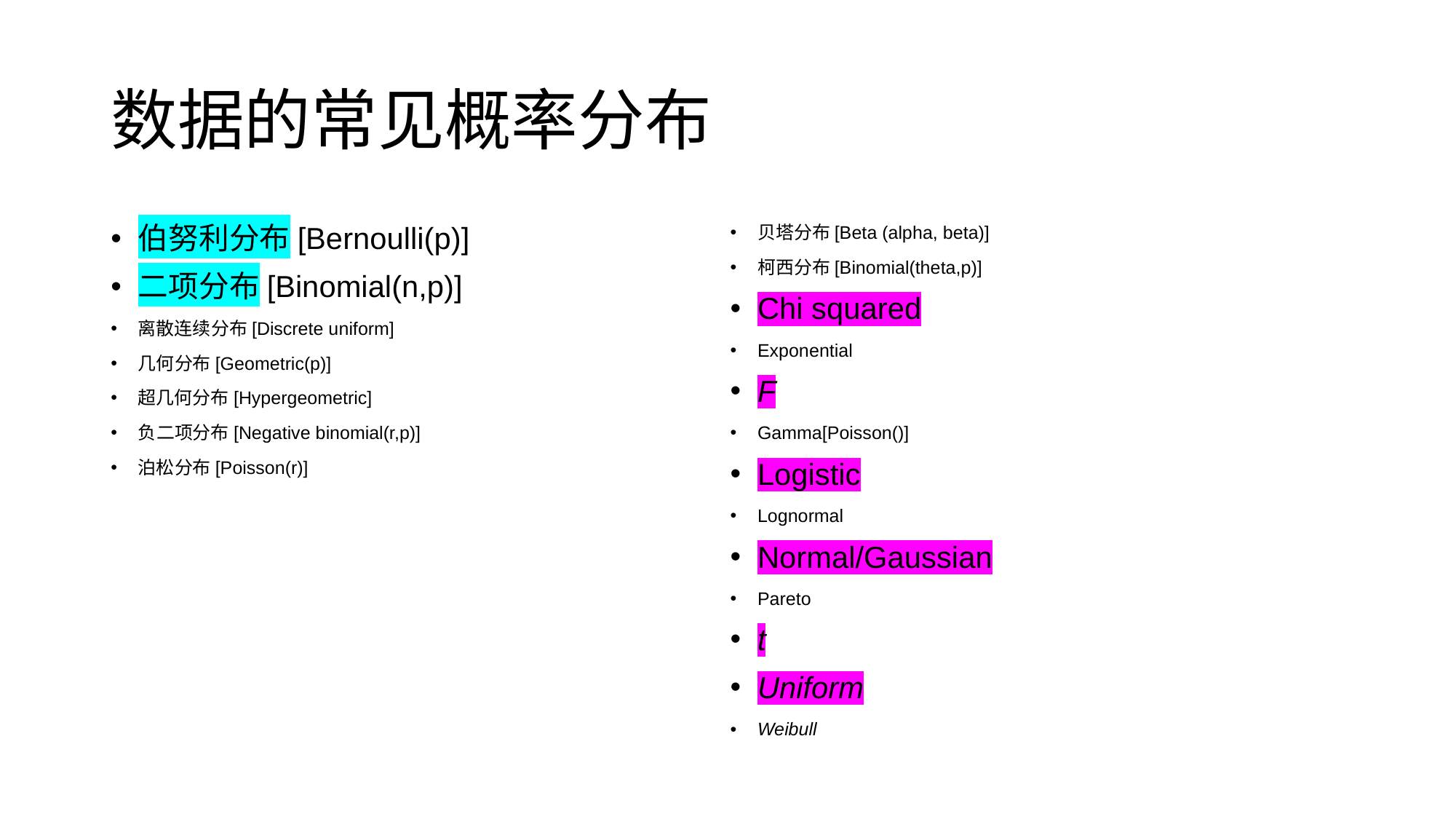

# 数据的常见概率分布
伯努利分布[Bernoulli(p)]
二项分布[Binomial(n,p)]
离散连续分布[Discrete uniform]
几何分布[Geometric(p)]
超几何分布[Hypergeometric]
负二项分布[Negative binomial(r,p)]
泊松分布[Poisson(r)]
贝塔分布[Beta (alpha, beta)]
柯西分布[Binomial(theta,p)]
Chi squared
Exponential
F
Gamma[Poisson()]
Logistic
Lognormal
Normal/Gaussian
Pareto
t
Uniform
Weibull